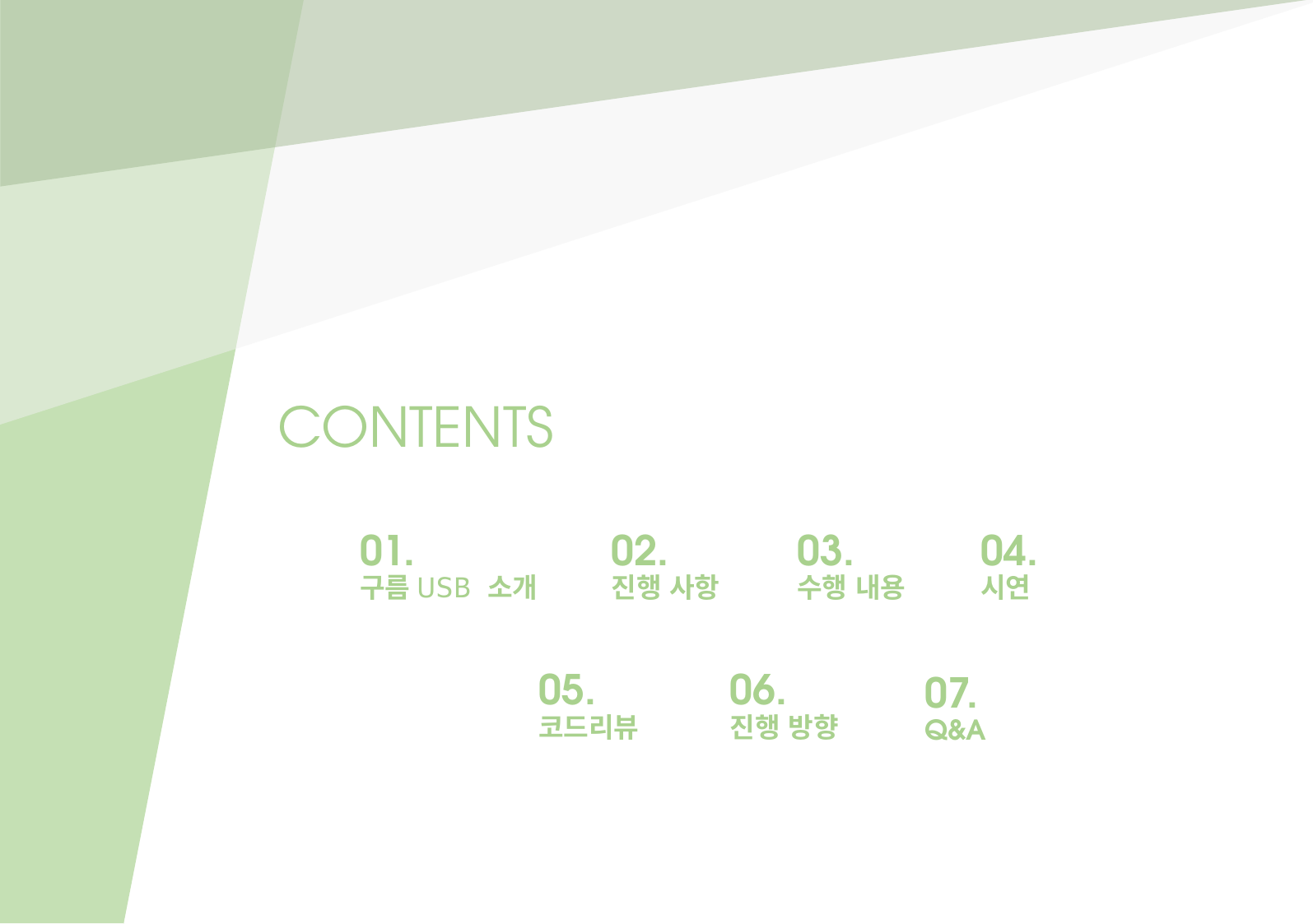

CONTENTS
01.
구름USB 소개
02.
진행 사항
03.
수행 내용
05.
코드리뷰
06.
진행 방향
04.
시연
07.
Q&A